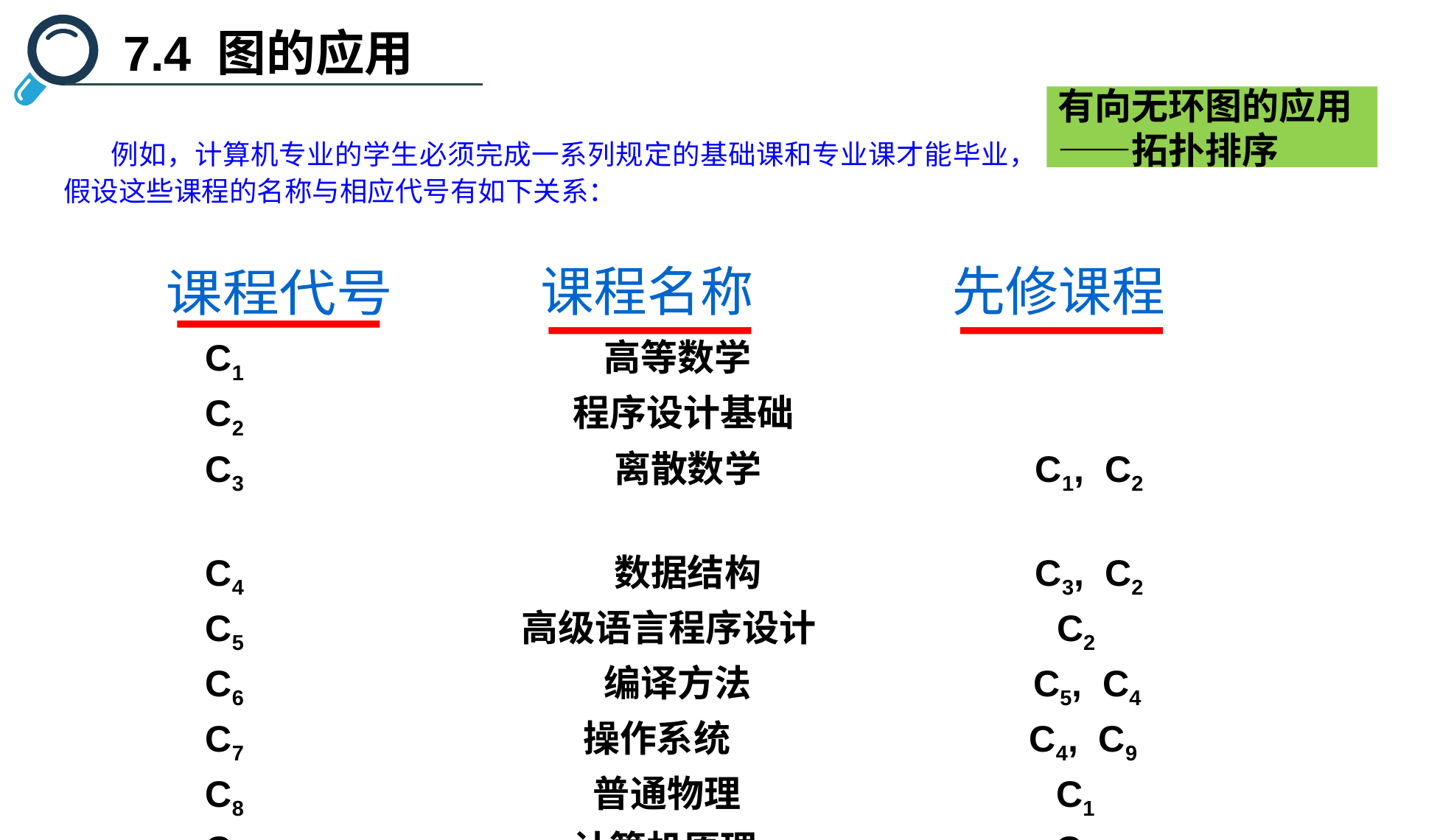

7.4 图的应用
有向无环图的应用——拓扑排序
      例如，计算机专业的学生必须完成一系列规定的基础课和专业课才能毕业，假设这些课程的名称与相应代号有如下关系：
课程名称
先修课程
课程代号
    C1                                  高等数学
    C2                               程序设计基础
    C3                                   离散数学                                C1,  C2
    C4                                   数据结构                                C3,  C2
    C5                          高级语言程序设计                            C2
    C6                                  编译方法                                 C5,  C4
    C7                                操作系统                                   C4,  C9
    C8                                 普通物理                                     C1
    C9                               计算机原理                                   C8